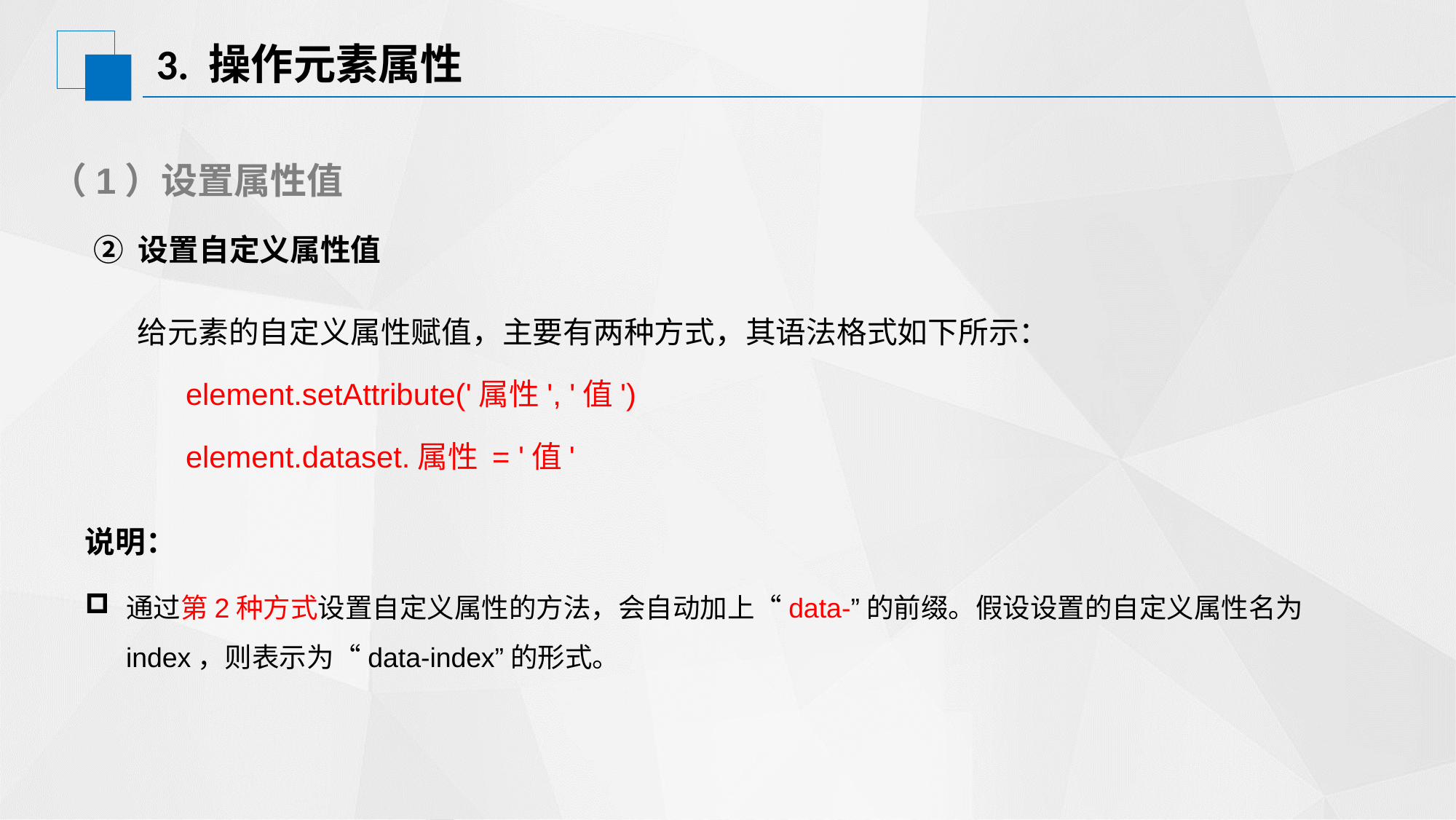

# 3. 操作元素属性
（1）设置属性值
② 设置自定义属性值
        给元素的自定义属性赋值，主要有两种方式，其语法格式如下所示：
	element.setAttribute('属性', '值')
	element.dataset.属性 = '值'
说明：
通过第2种方式设置自定义属性的方法，会自动加上“data-”的前缀。假设设置的自定义属性名为index，则表示为“data-index”的形式。